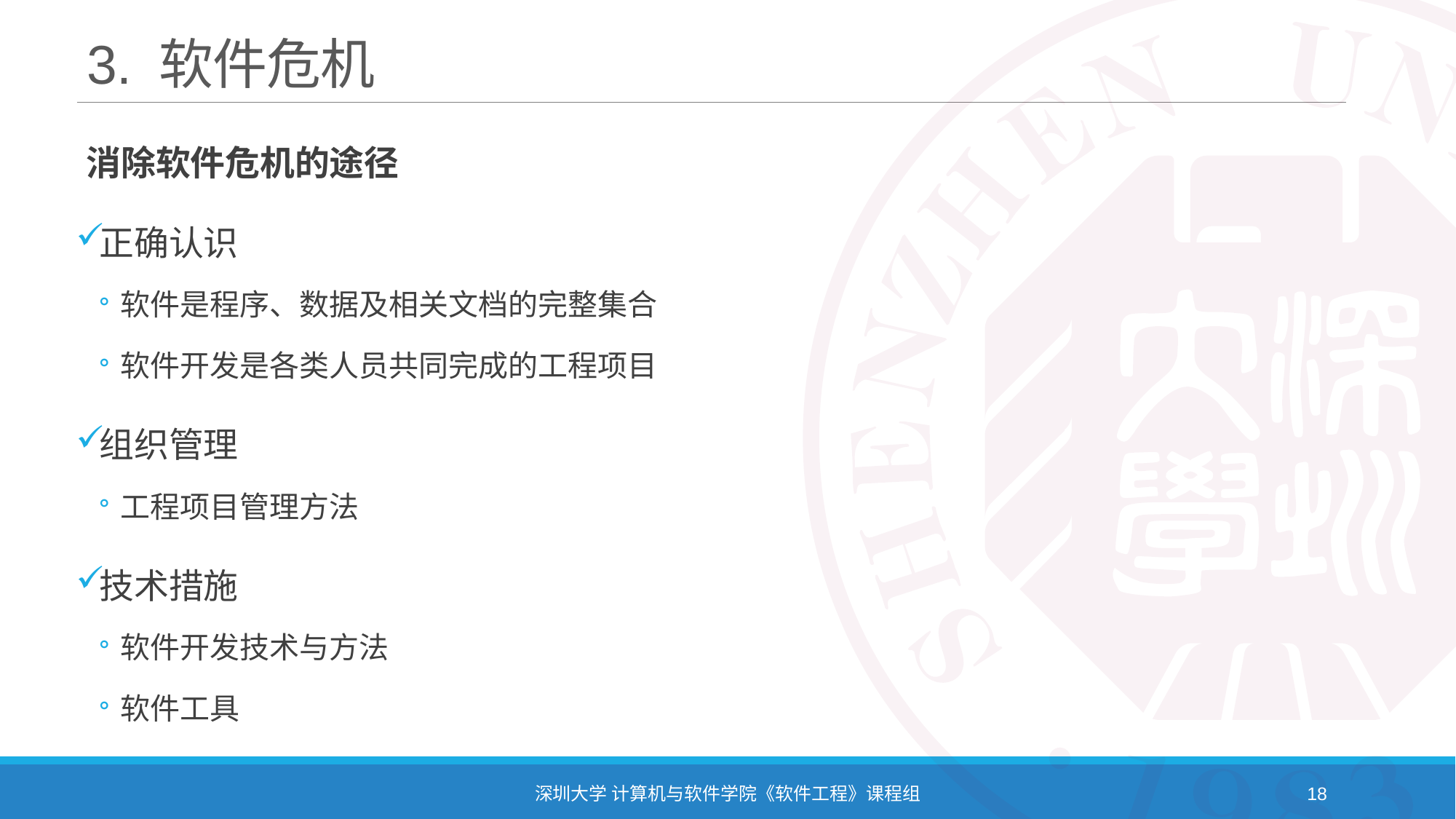

# 3. 软件危机
消除软件危机的途径
正确认识
软件是程序、数据及相关文档的完整集合
软件开发是各类人员共同完成的工程项目
组织管理
工程项目管理方法
技术措施
软件开发技术与方法
软件工具
深圳大学 计算机与软件学院《软件工程》课程组
18